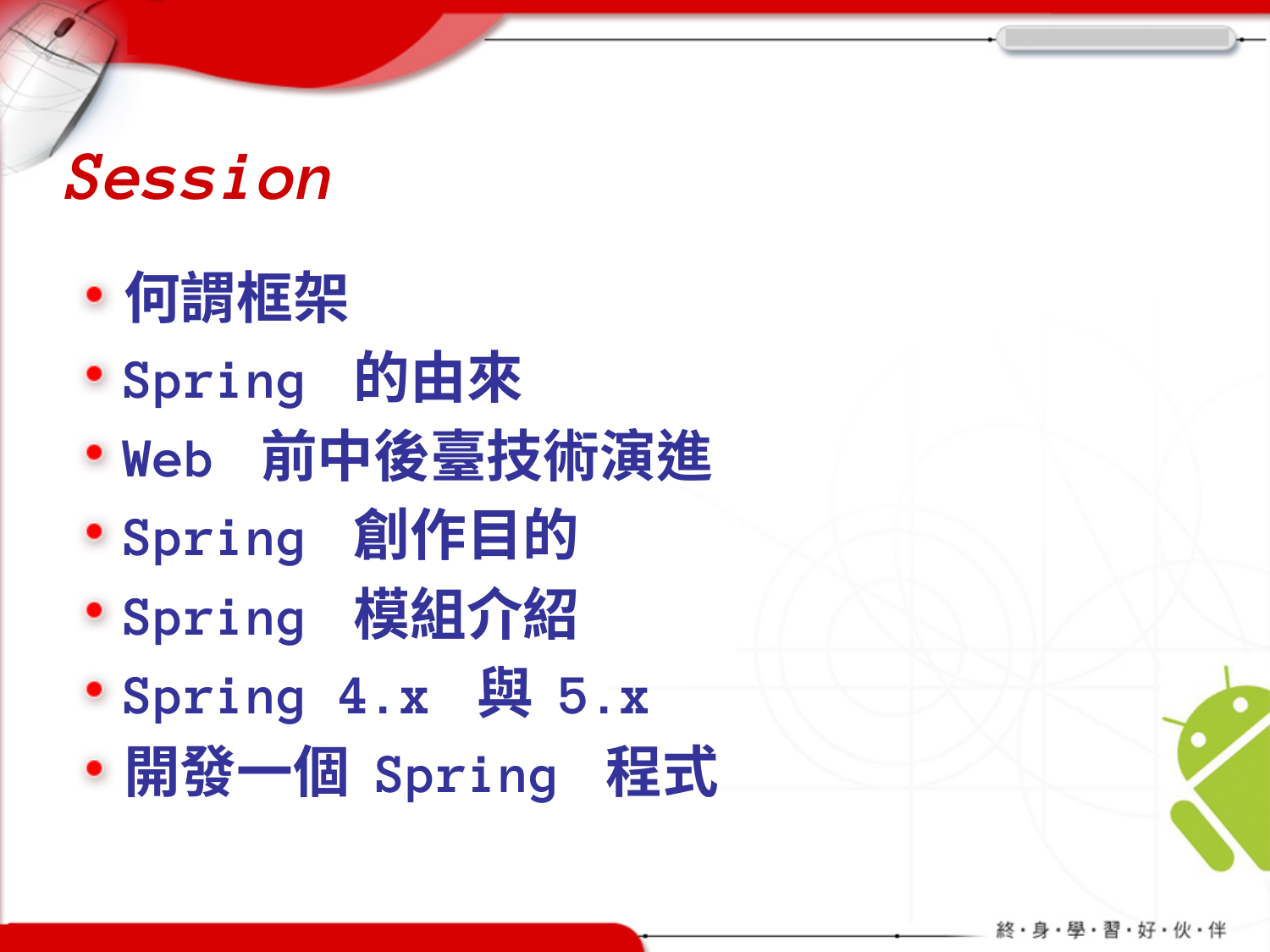

# Session
何謂框架
Spring 的由來
Web 前中後臺技術演進
Spring 創作目的
Spring 模組介紹
Spring 4.x 與 5.x
開發一個 Spring 程式